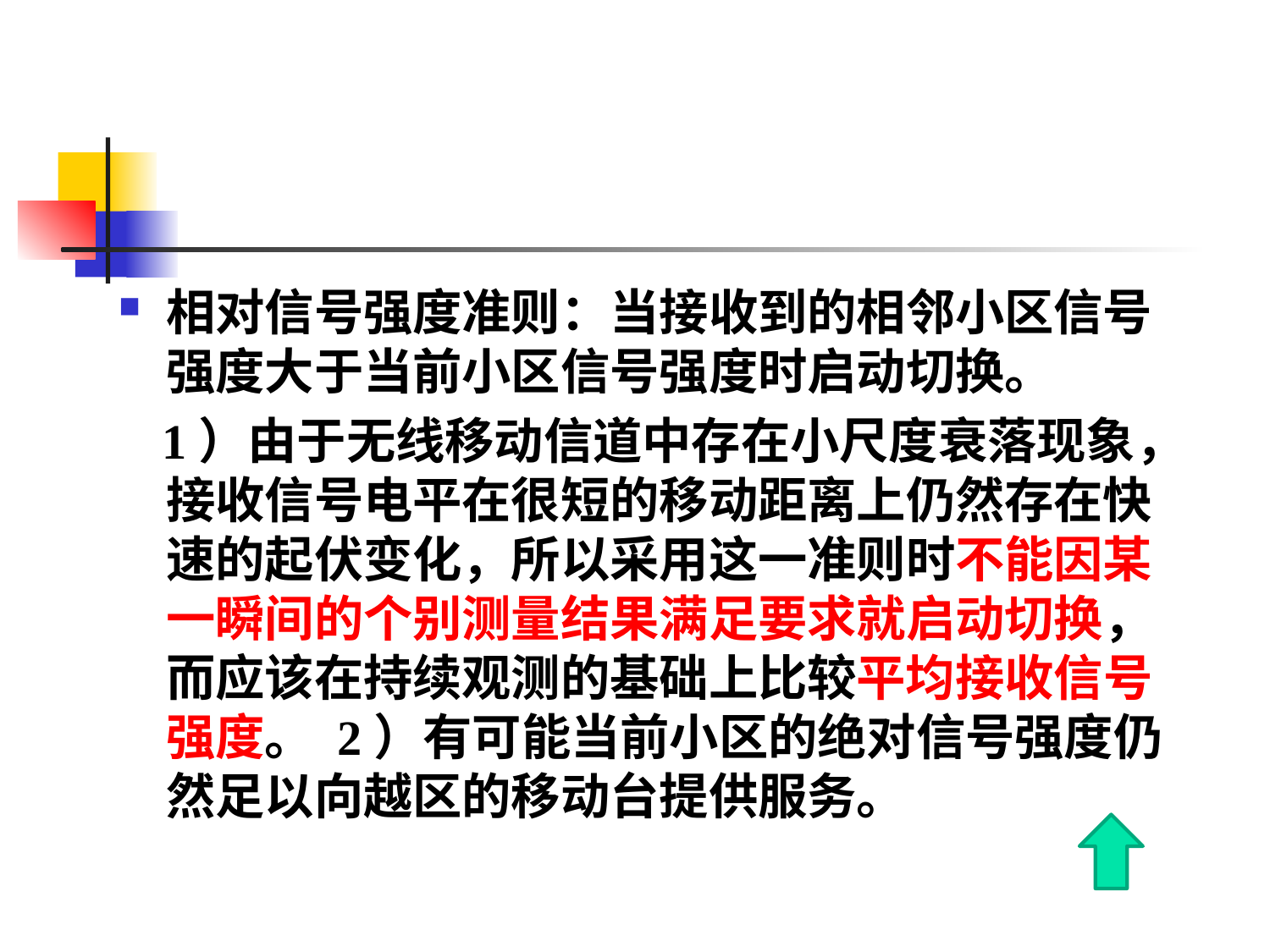

相对信号强度准则：当接收到的相邻小区信号强度大于当前小区信号强度时启动切换。
   1）由于无线移动信道中存在小尺度衰落现象，接收信号电平在很短的移动距离上仍然存在快速的起伏变化，所以采用这一准则时不能因某一瞬间的个别测量结果满足要求就启动切换，而应该在持续观测的基础上比较平均接收信号强度。 2）有可能当前小区的绝对信号强度仍然足以向越区的移动台提供服务。